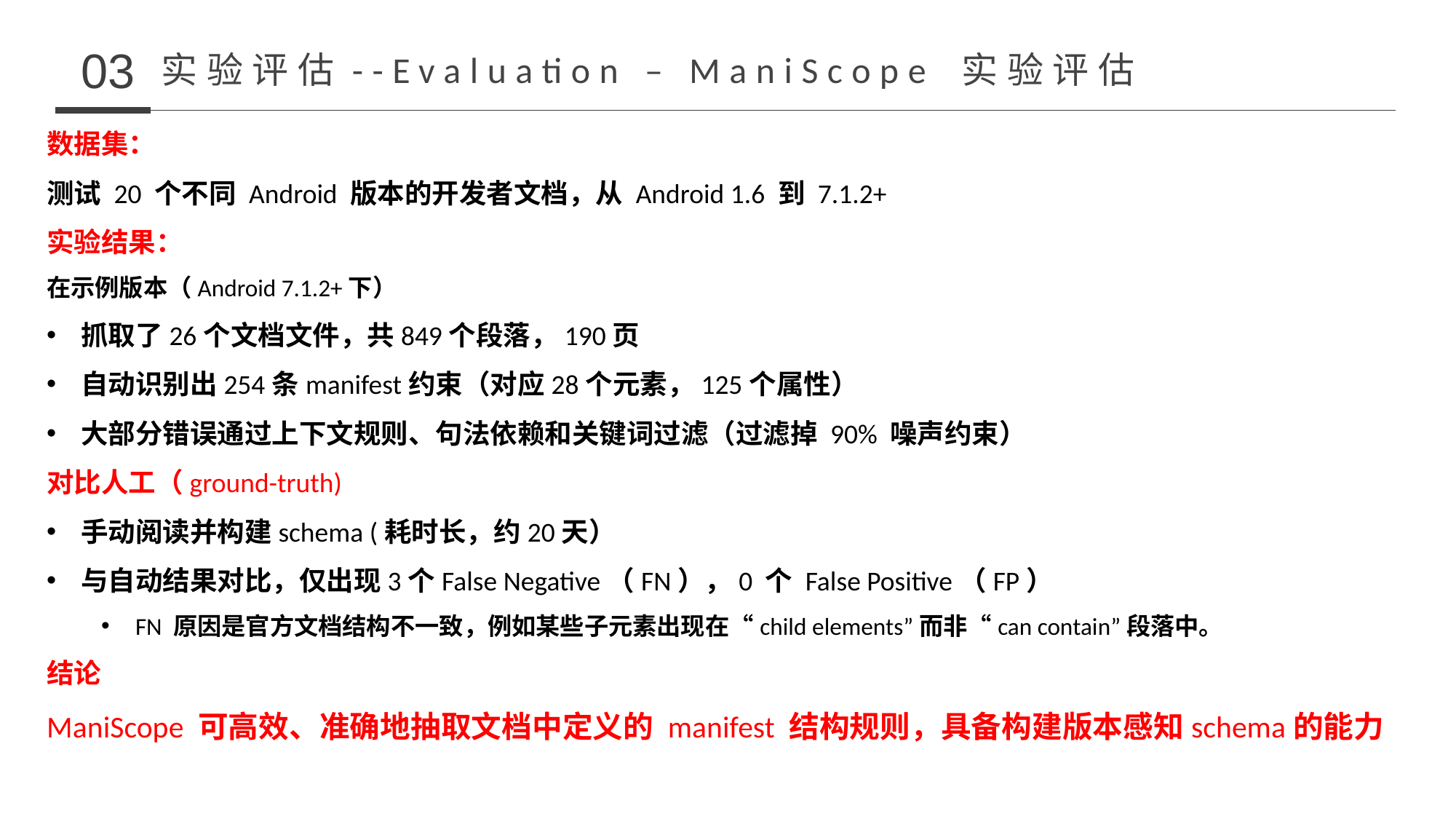

03
实验评估--Evaluation – ManiScope 实验评估
数据集：
测试 20 个不同 Android 版本的开发者文档，从 Android 1.6 到 7.1.2+
实验结果：
在示例版本（Android 7.1.2+下）
抓取了26个文档文件，共849个段落，190页
自动识别出254条manifest约束（对应28个元素，125个属性）
大部分错误通过上下文规则、句法依赖和关键词过滤（过滤掉 90% 噪声约束）
对比人工（ground-truth)
手动阅读并构建schema (耗时长，约20天）
与自动结果对比，仅出现3个False Negative（FN），0 个 False Positive（FP）
FN 原因是官方文档结构不一致，例如某些子元素出现在“child elements”而非“can contain”段落中。
结论
ManiScope 可高效、准确地抽取文档中定义的 manifest 结构规则，具备构建版本感知schema的能力